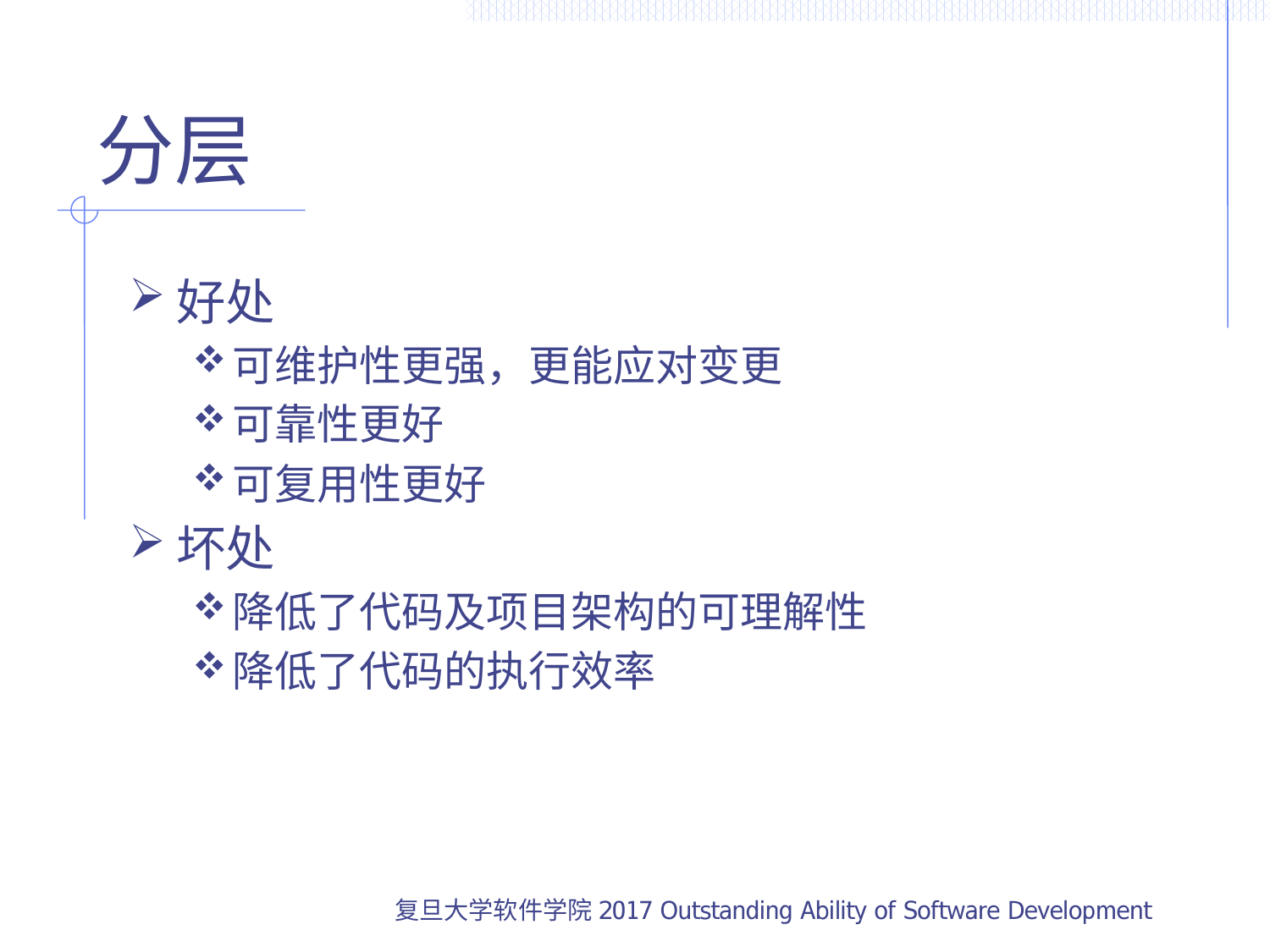

# 分层
好处
可维护性更强，更能应对变更
可靠性更好
可复用性更好
坏处
降低了代码及项目架构的可理解性
降低了代码的执行效率